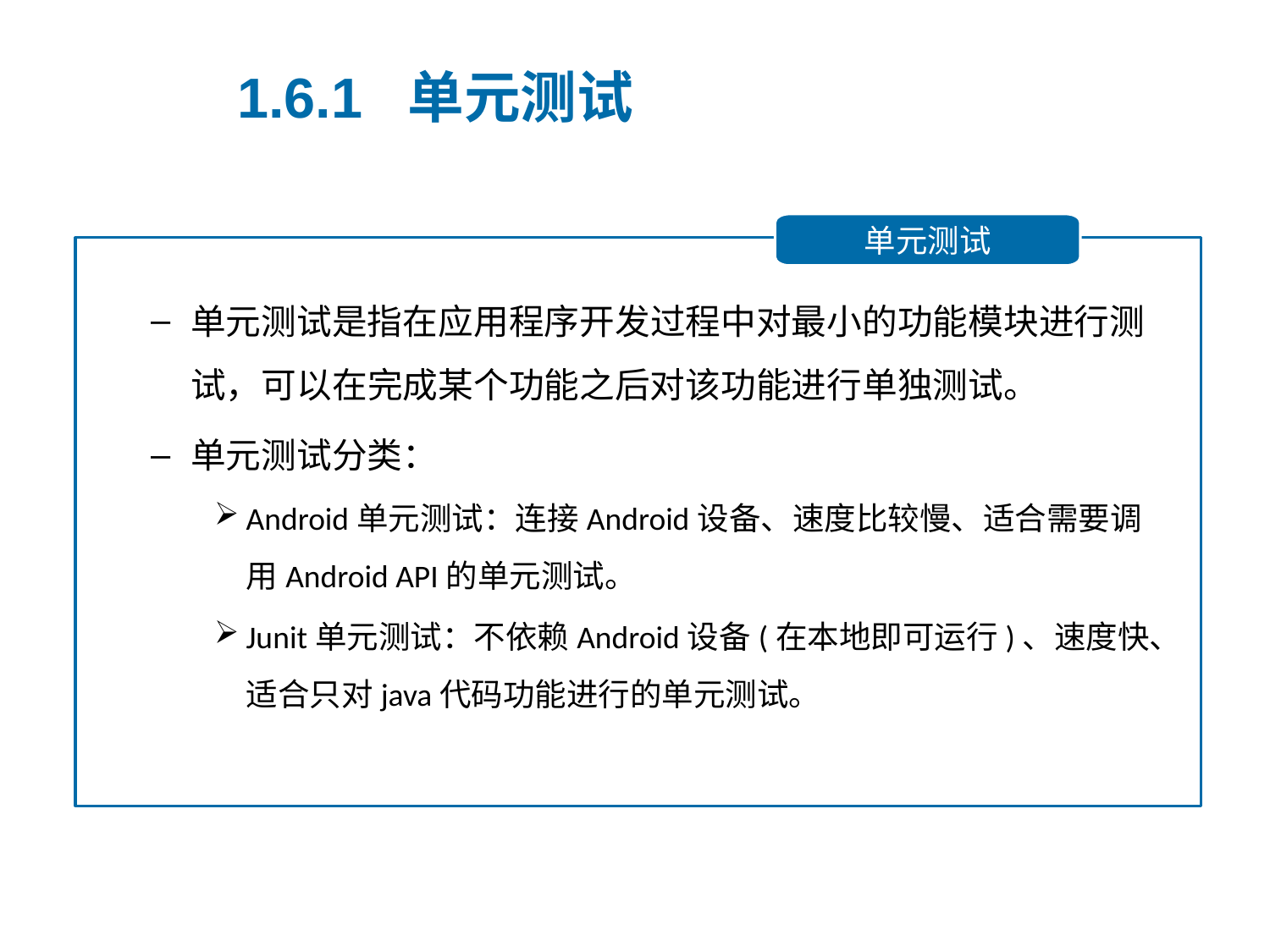

1.6.1  单元测试

单元测试

单元测试是指在应用程序开发过程中对最小的功能模块进行测试，可以在完成某个功能之后对该功能进行单独测试。
单元测试分类：
Android单元测试：连接Android设备、速度比较慢、适合需要调用Android API的单元测试。
Junit单元测试：不依赖Android设备(在本地即可运行)、速度快、适合只对java代码功能进行的单元测试。